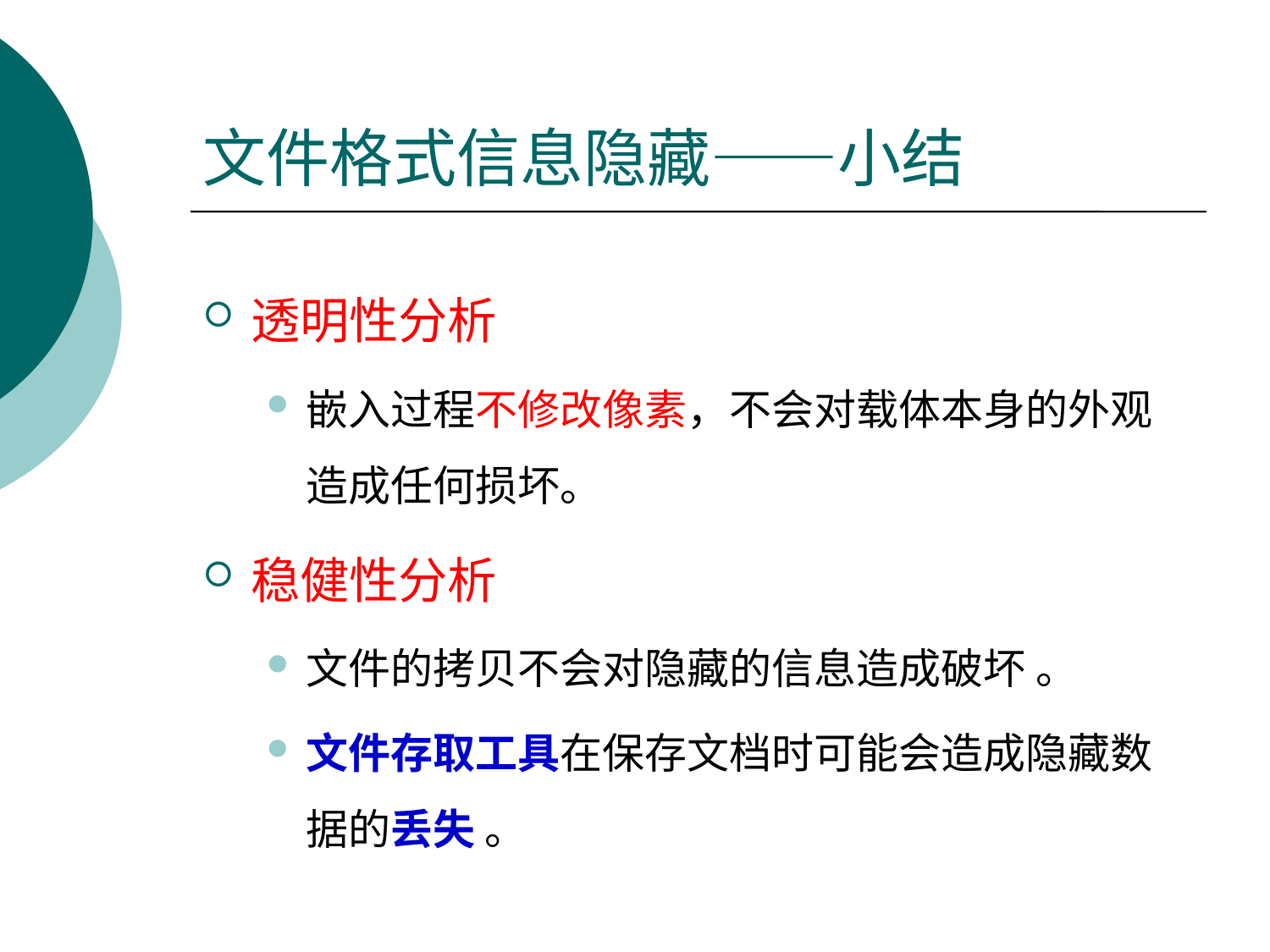

# 文件格式信息隐藏——小结
透明性分析
嵌入过程不修改像素，不会对载体本身的外观造成任何损坏。
稳健性分析
文件的拷贝不会对隐藏的信息造成破坏 。
文件存取工具在保存文档时可能会造成隐藏数据的丢失 。